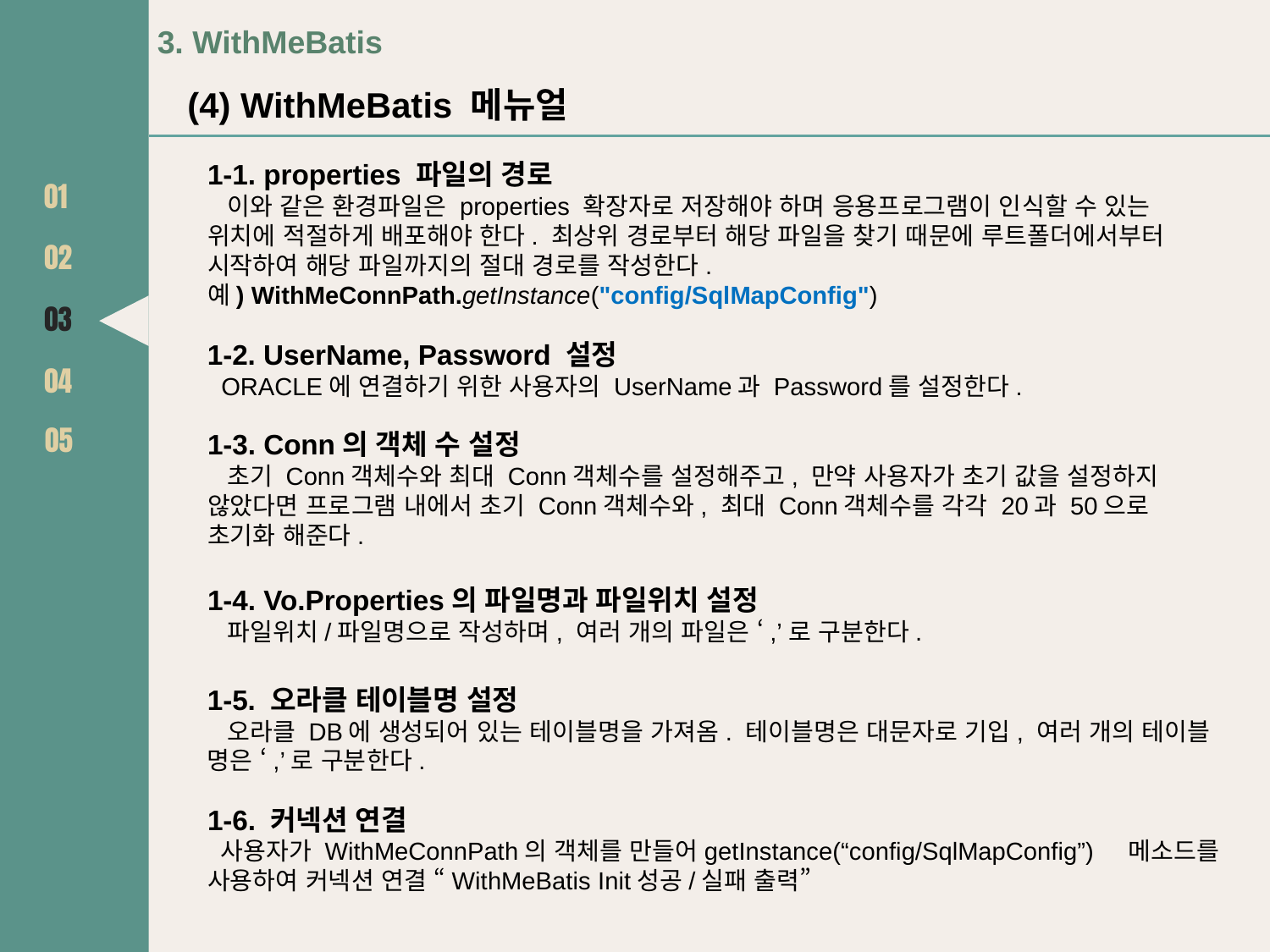

01

02

03
04
05
3. WithMeBatis
(4) WithMeBatis 메뉴얼

1-1. properties 파일의 경로
  이와 같은 환경파일은 properties 확장자로 저장해야 하며 응용프로그램이 인식할 수 있는 위치에 적절하게 배포해야 한다. 최상위 경로부터 해당 파일을 찾기 때문에 루트폴더에서부터 시작하여 해당 파일까지의 절대 경로를 작성한다.
예) WithMeConnPath.getInstance("config/SqlMapConfig")
1-2. UserName, Password 설정
  ORACLE에 연결하기 위한 사용자의 UserName과 Password를 설정한다.
1-3. Conn의 객체 수 설정
  초기 Conn객체수와 최대 Conn객체수를 설정해주고, 만약 사용자가 초기 값을 설정하지 않았다면 프로그램 내에서 초기 Conn객체수와, 최대 Conn객체수를 각각 20과 50으로 초기화 해준다.
1-4. Vo.Properties의 파일명과 파일위치 설정
  파일위치/파일명으로 작성하며, 여러 개의 파일은 ‘,’로 구분한다.
1-5. 오라클 테이블명 설정
  오라클 DB에 생성되어 있는 테이블명을 가져옴. 테이블명은 대문자로 기입, 여러 개의 테이블 명은 ‘,’로 구분한다.
1-6. 커넥션 연결
 사용자가 WithMeConnPath의 객체를 만들어getInstance(“config/SqlMapConfig”)    메소드를 사용하여 커넥션 연결 “WithMeBatis Init성공/실패 출력”